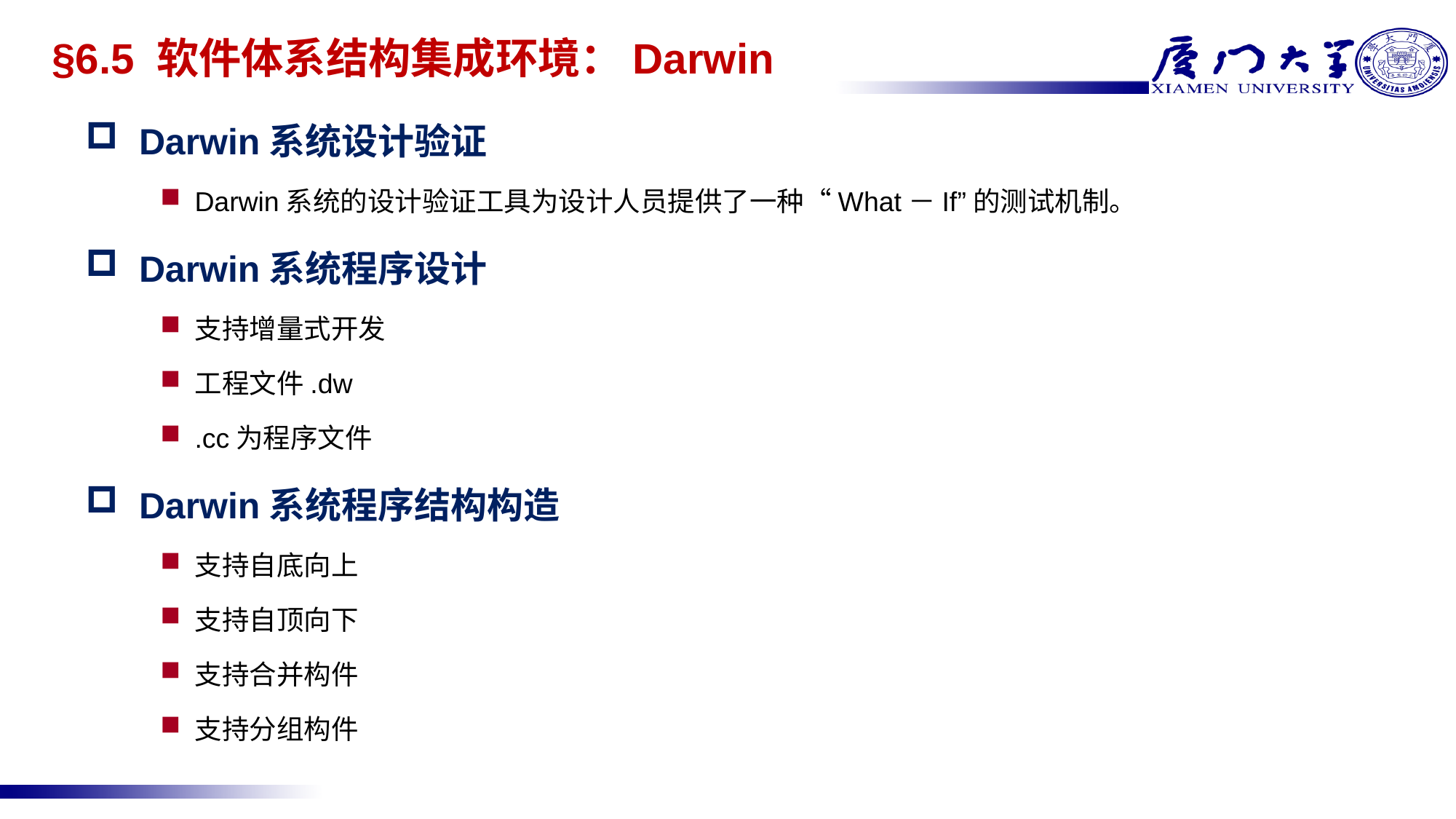

# §6.5 软件体系结构集成环境：Darwin
Darwin系统设计验证
Darwin系统的设计验证工具为设计人员提供了一种“What－If”的测试机制。
Darwin系统程序设计
支持增量式开发
工程文件.dw
.cc为程序文件
Darwin系统程序结构构造
支持自底向上
支持自顶向下
支持合并构件
支持分组构件